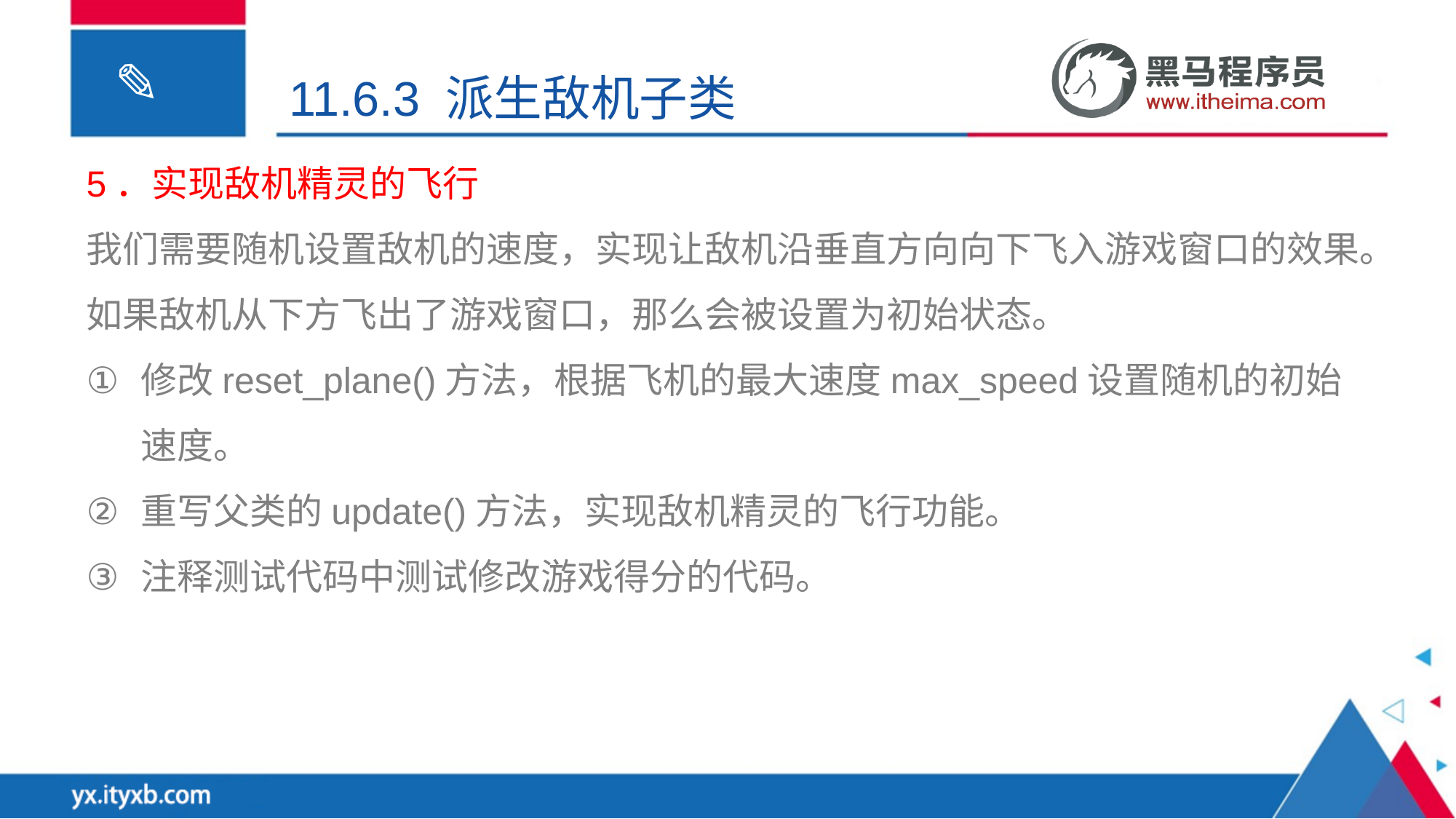

11.6.3 派生敌机子类
5．实现敌机精灵的飞行
我们需要随机设置敌机的速度，实现让敌机沿垂直方向向下飞入游戏窗口的效果。如果敌机从下方飞出了游戏窗口，那么会被设置为初始状态。
修改reset_plane()方法，根据飞机的最大速度max_speed设置随机的初始速度。
重写父类的update()方法，实现敌机精灵的飞行功能。
注释测试代码中测试修改游戏得分的代码。